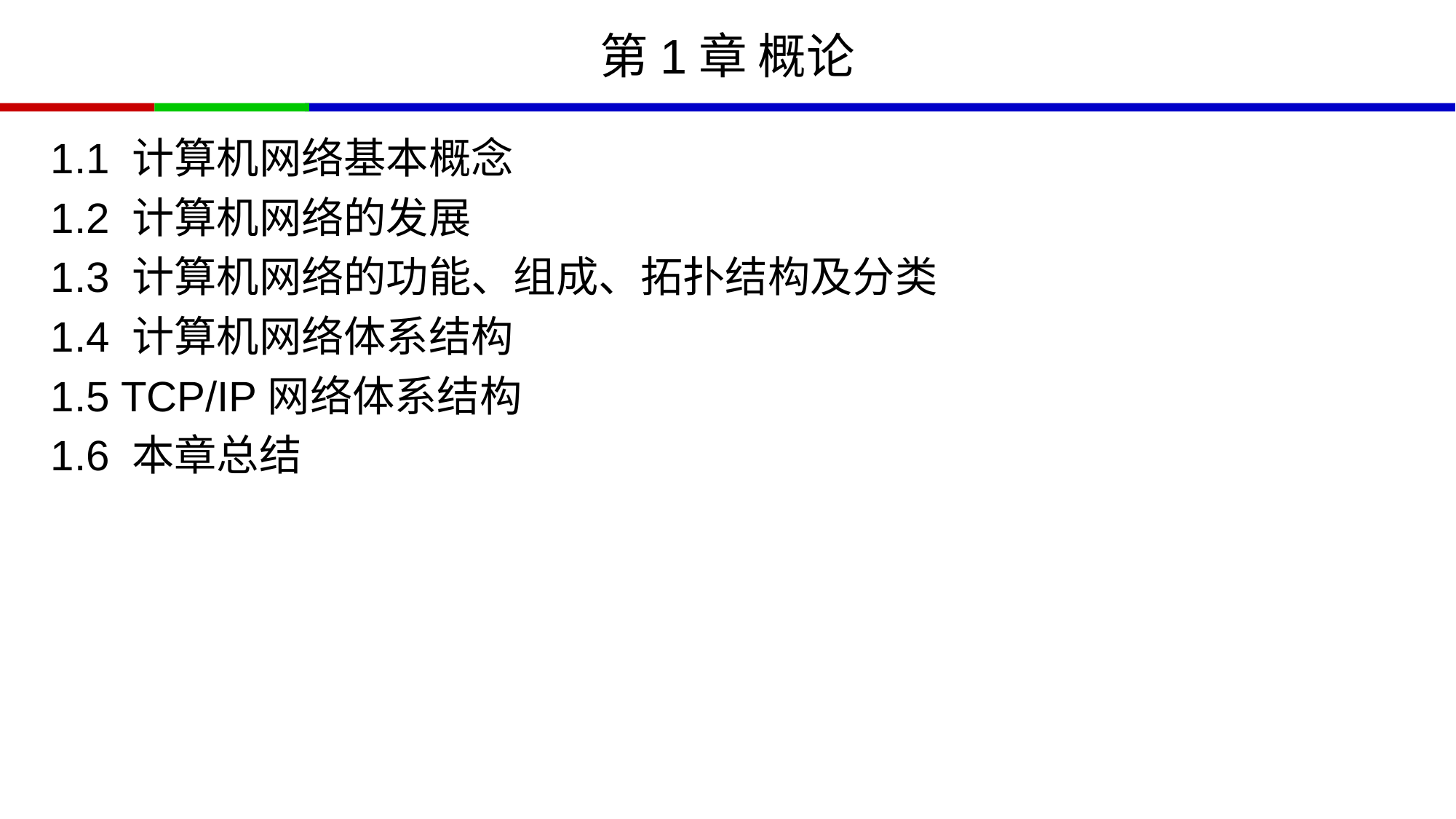

# 第1章 概论
1.1 计算机网络基本概念
1.2 计算机网络的发展
1.3 计算机网络的功能、组成、拓扑结构及分类
1.4 计算机网络体系结构
1.5 TCP/IP网络体系结构
1.6 本章总结
2